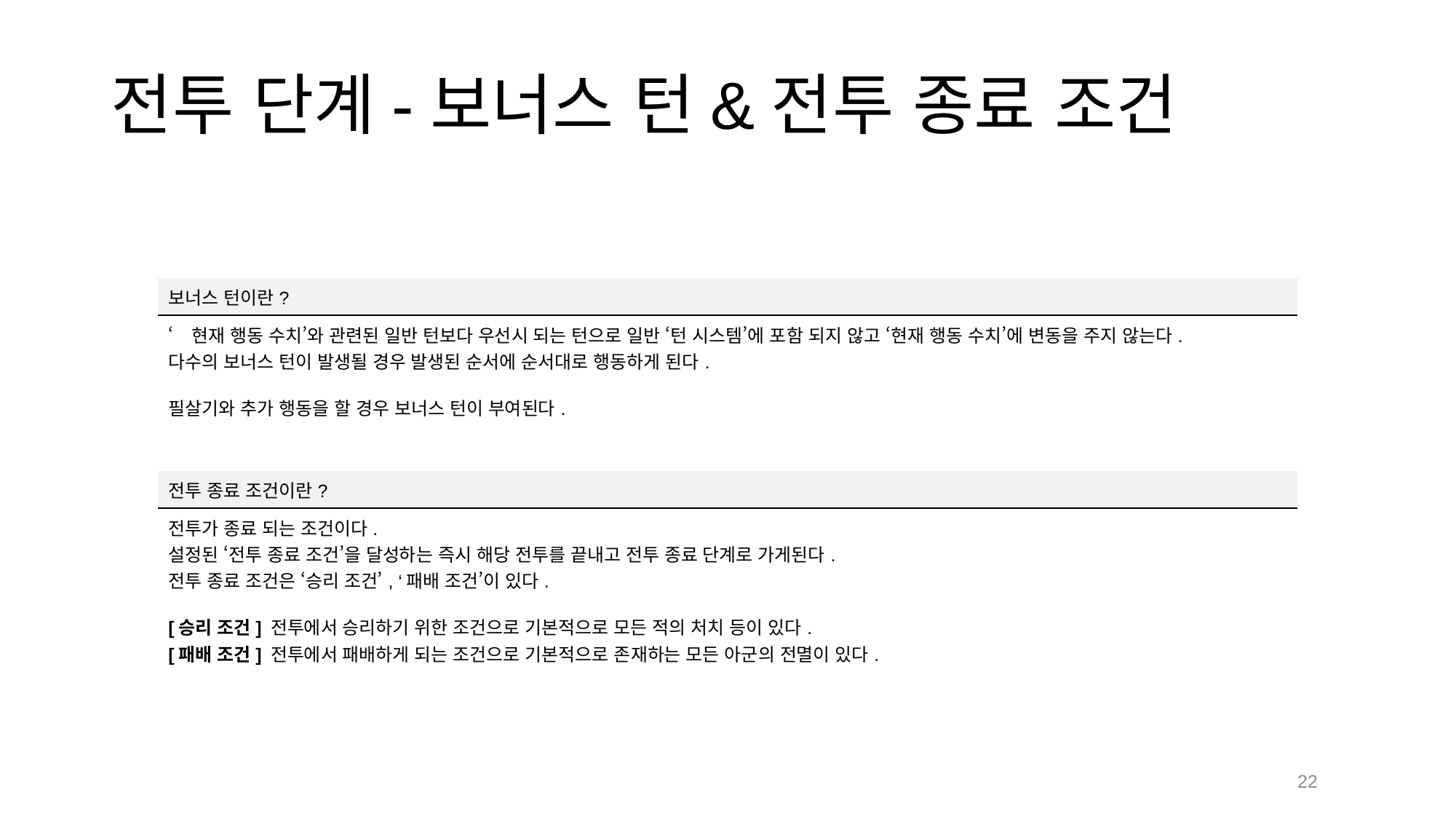

# 전투 단계-보너스 턴&전투 종료 조건
| 보너스 턴이란? |
| --- |
| ‘현재 행동 수치’와 관련된 일반 턴보다 우선시 되는 턴으로 일반 ‘턴 시스템’에 포함 되지 않고 ‘현재 행동 수치’에 변동을 주지 않는다. 다수의 보너스 턴이 발생될 경우 발생된 순서에 순서대로 행동하게 된다. 필살기와 추가 행동을 할 경우 보너스 턴이 부여된다. |
| 전투 종료 조건이란? |
| --- |
| 전투가 종료 되는 조건이다. 설정된 ‘전투 종료 조건’을 달성하는 즉시 해당 전투를 끝내고 전투 종료 단계로 가게된다. 전투 종료 조건은 ‘승리 조건’, ‘패배 조건’이 있다. [승리 조건] 전투에서 승리하기 위한 조건으로 기본적으로 모든 적의 처치 등이 있다. [패배 조건] 전투에서 패배하게 되는 조건으로 기본적으로 존재하는 모든 아군의 전멸이 있다. |
22